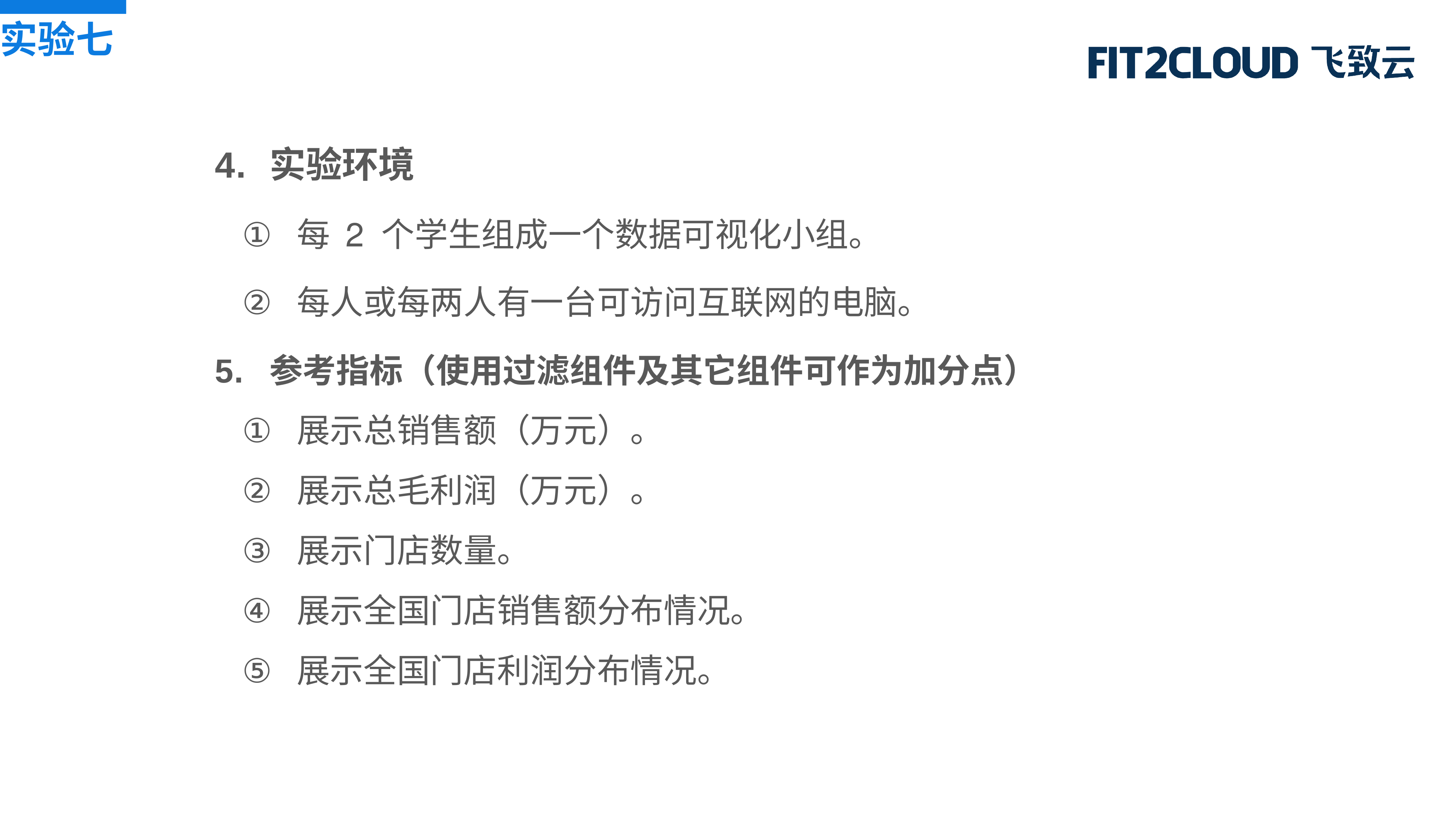

实验七
实验环境
每 2 个学生组成一个数据可视化小组。
每人或每两人有一台可访问互联网的电脑。
参考指标（使用过滤组件及其它组件可作为加分点）
展示总销售额（万元）。
展示总毛利润（万元）。
展示门店数量。
展示全国门店销售额分布情况。
展示全国门店利润分布情况。